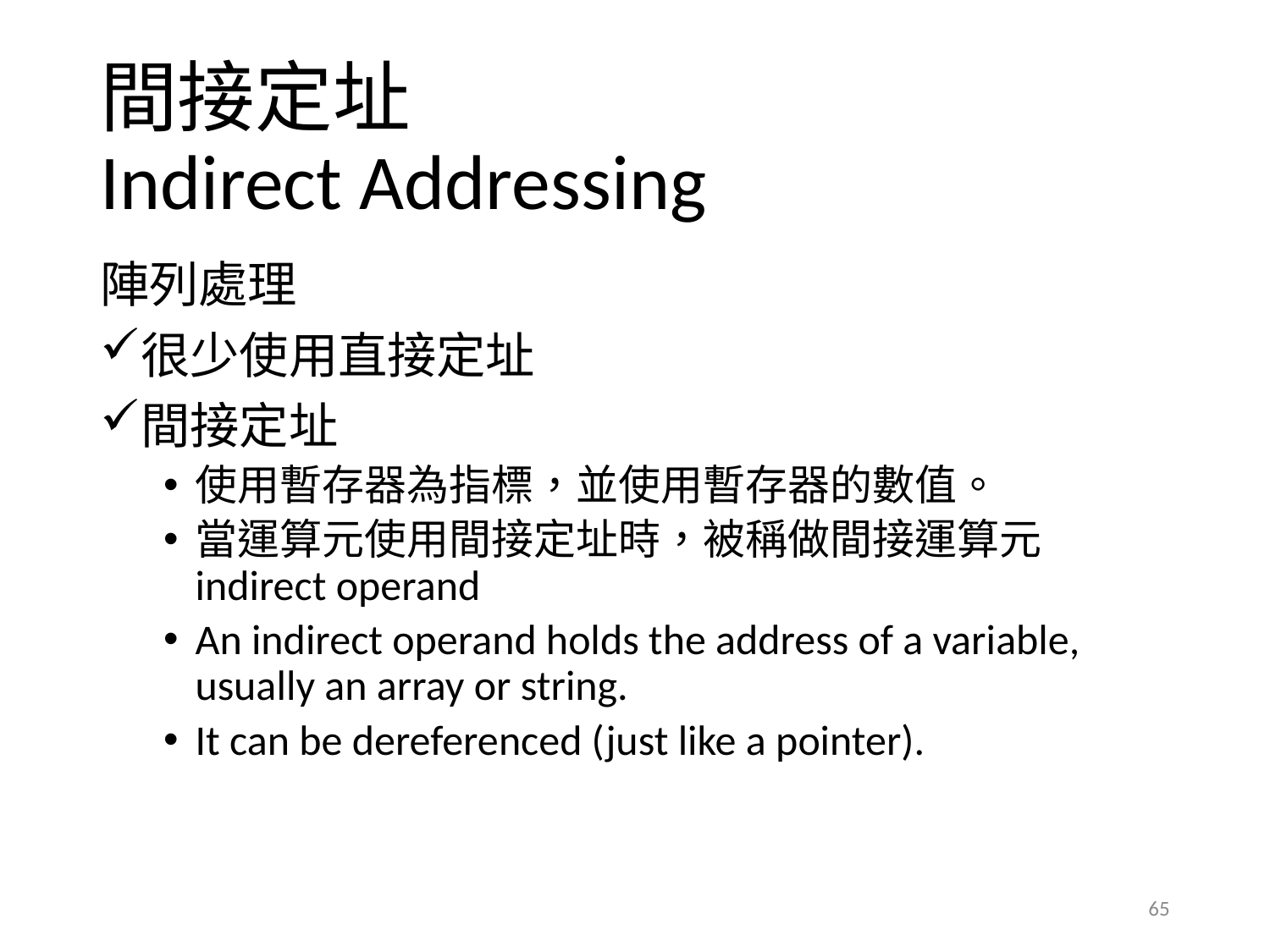

# 間接定址 Indirect Addressing
陣列處理
很少使用直接定址
間接定址
使用暫存器為指標，並使用暫存器的數值。
當運算元使用間接定址時，被稱做間接運算元indirect operand
An indirect operand holds the address of a variable, usually an array or string.
It can be dereferenced (just like a pointer).
65